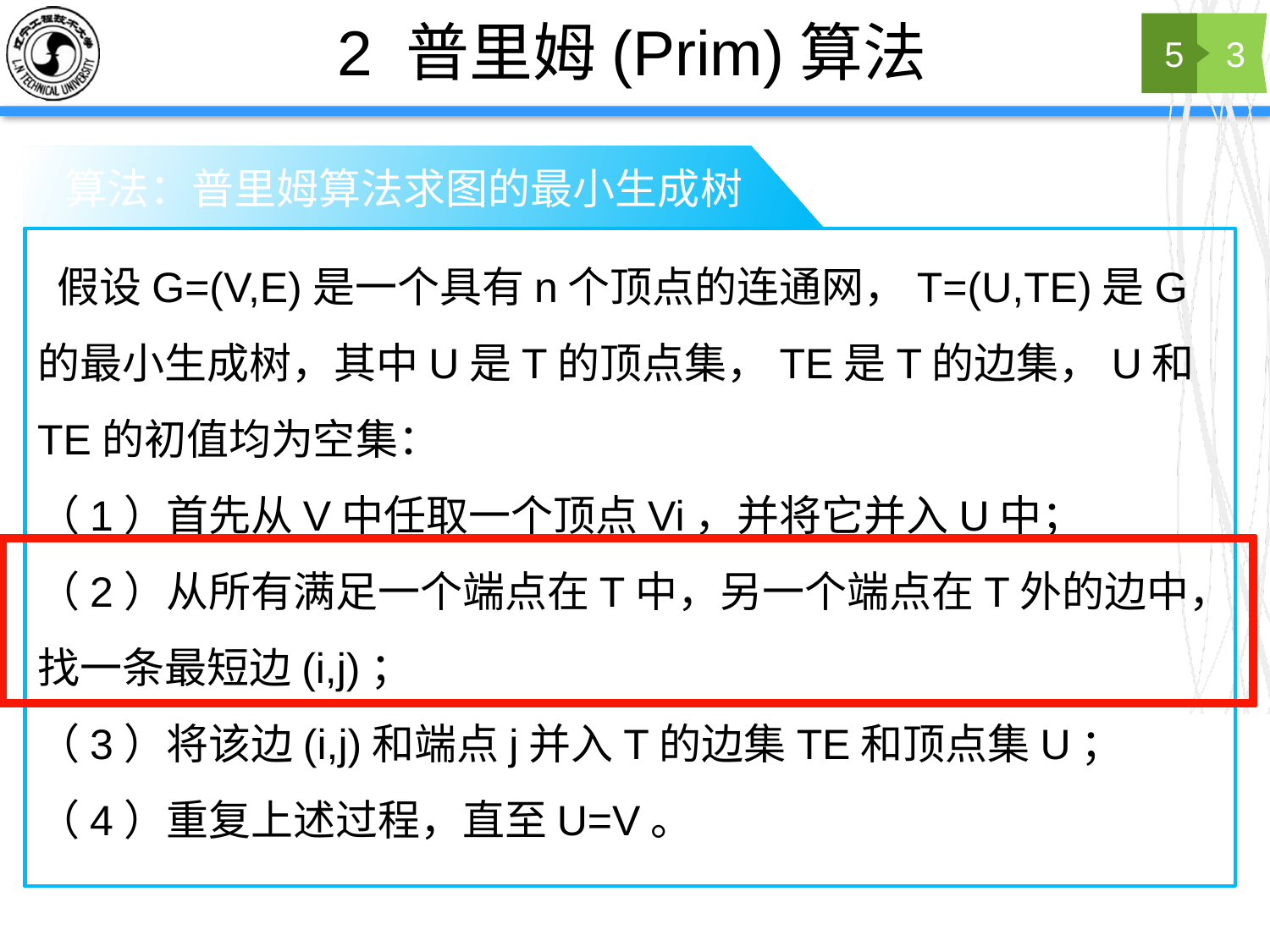

# 2 普里姆(Prim)算法
5
3
  算法：普里姆算法求图的最小生成树
 假设G=(V,E)是一个具有n个顶点的连通网，T=(U,TE)是G的最小生成树，其中U是T的顶点集，TE是T的边集，U和TE的初值均为空集：
（1）首先从V中任取一个顶点Vi，并将它并入U中；
（2）从所有满足一个端点在T中，另一个端点在T外的边中，找一条最短边(i,j)；
（3）将该边(i,j)和端点j并入T的边集TE和顶点集U；
（4）重复上述过程，直至U=V。